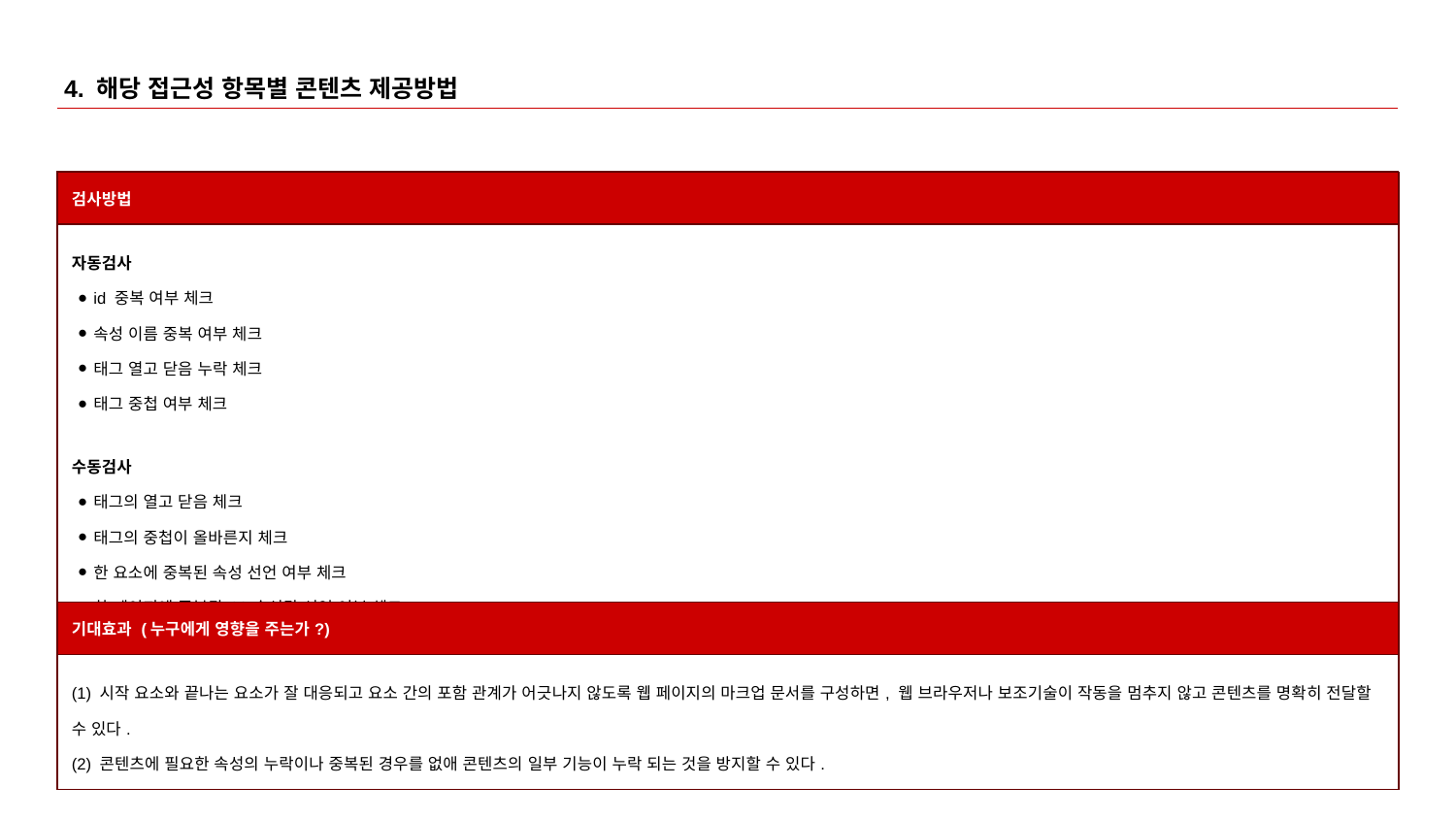

# 4. 해당 접근성 항목별 콘텐츠 제공방법
| 검사방법 |
| --- |
| 자동검사 id 중복 여부 체크 속성 이름 중복 여부 체크 태그 열고 닫음 누락 체크 태그 중첩 여부 체크 수동검사 태그의 열고 닫음 체크 태그의 중첩이 올바른지 체크 한 요소에 중복된 속성 선언 여부 체크 한 페이지에 중복된 id 속성값 선언 여부 체크 |
| 기대효과 (누구에게 영향을 주는가?) |
| --- |
| (1) 시작 요소와 끝나는 요소가 잘 대응되고 요소 간의 포함 관계가 어긋나지 않도록 웹 페이지의 마크업 문서를 구성하면, 웹 브라우저나 보조기술이 작동을 멈추지 않고 콘텐츠를 명확히 전달할 수 있다. (2) 콘텐츠에 필요한 속성의 누락이나 중복된 경우를 없애 콘텐츠의 일부 기능이 누락 되는 것을 방지할 수 있다. |